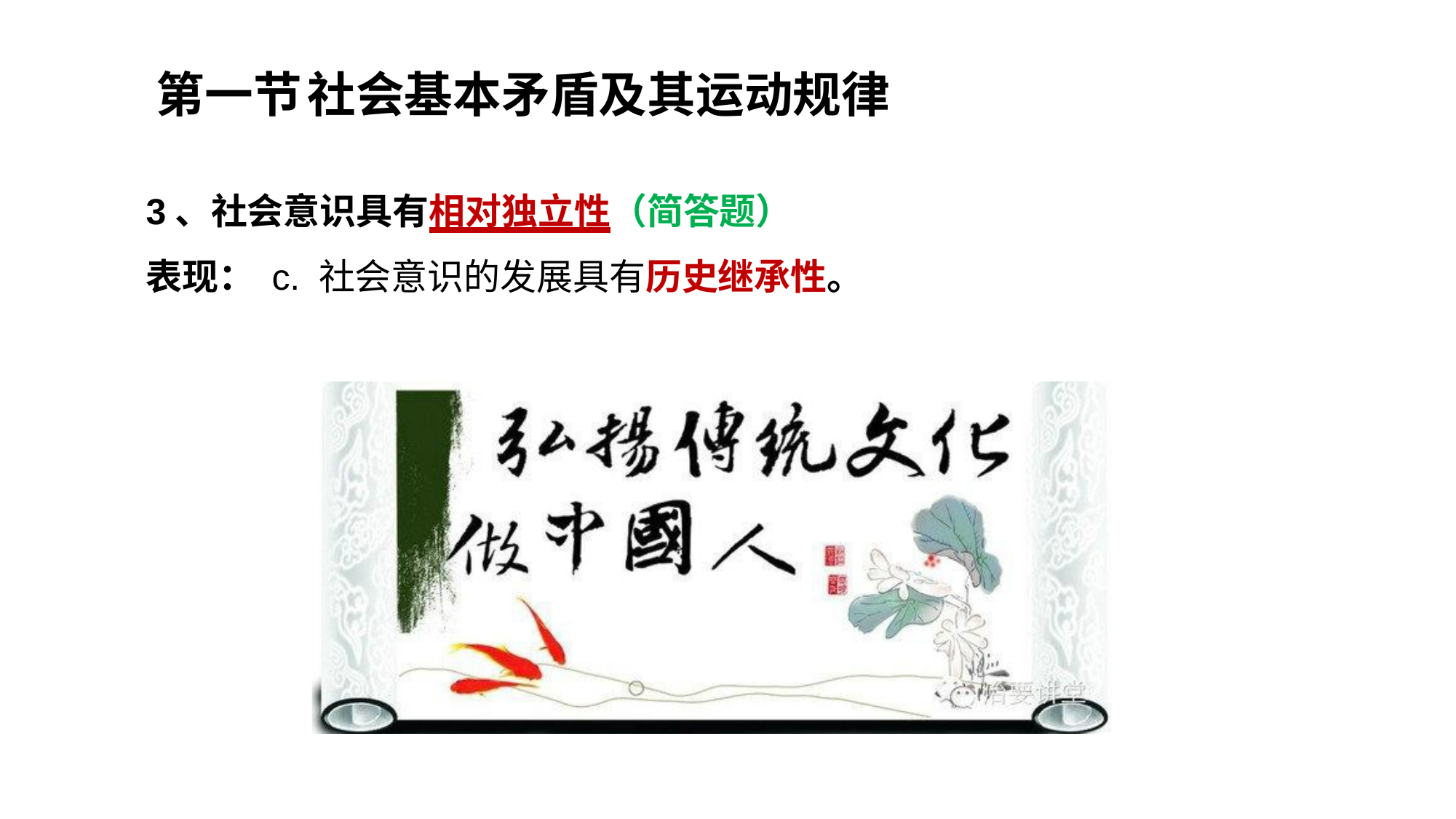

第一节	社会基本矛盾及其运动规律
3、社会意识具有相对独立性（简答题）
表现： c. 社会意识的发展具有历史继承性。